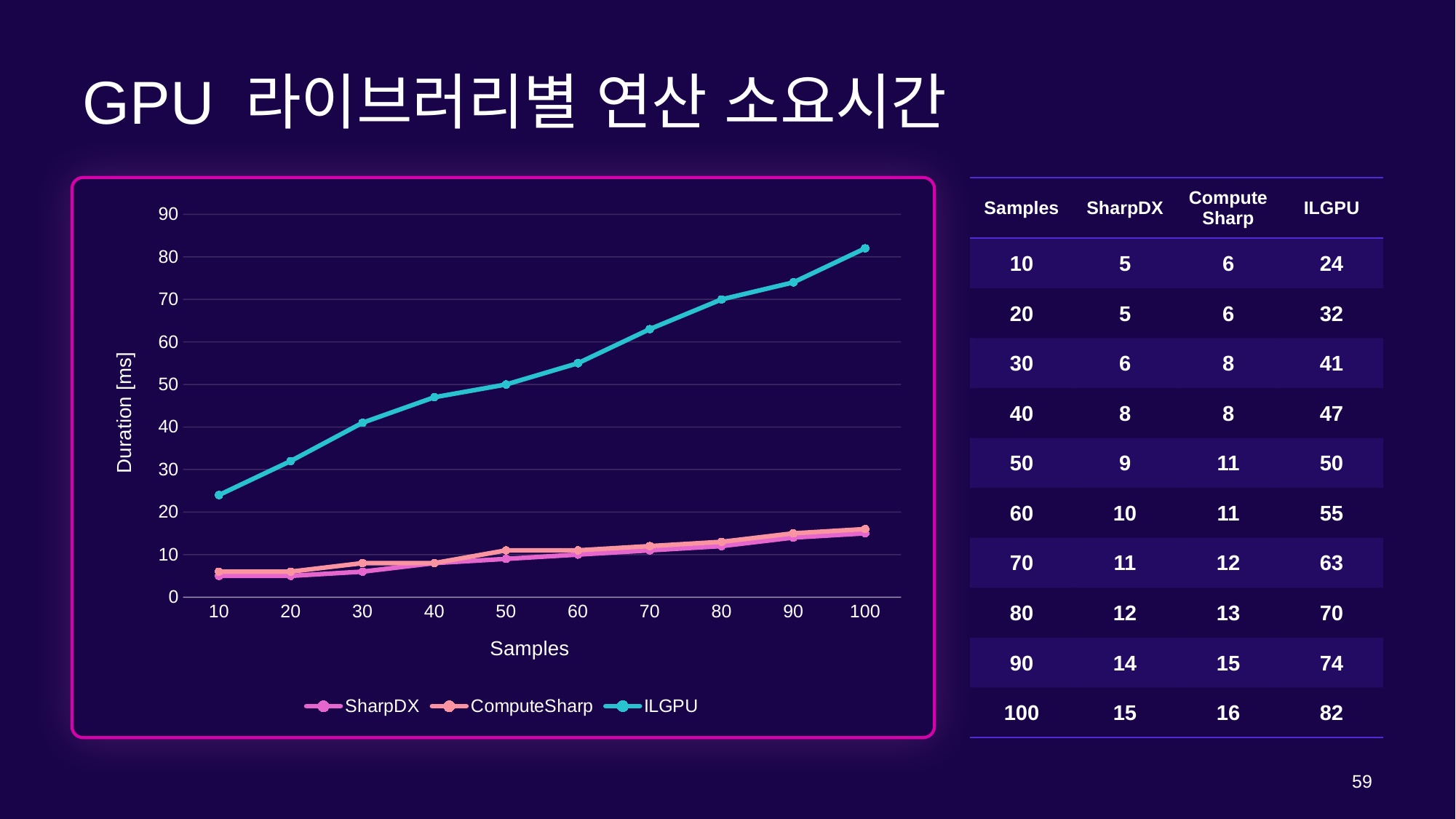

# GPU 라이브러리별 연산 소요시간

| Samples | SharpDX | ComputeSharp | ILGPU |
| --- | --- | --- | --- |
| 10 | 5 | 6 | 24 |
| 20 | 5 | 6 | 32 |
| 30 | 6 | 8 | 41 |
| 40 | 8 | 8 | 47 |
| 50 | 9 | 11 | 50 |
| 60 | 10 | 11 | 55 |
| 70 | 11 | 12 | 63 |
| 80 | 12 | 13 | 70 |
| 90 | 14 | 15 | 74 |
| 100 | 15 | 16 | 82 |

### Chart

| Category | SharpDX | ComputeSharp | ILGPU |
|---|---|---|---|
| 10 | 5.0 | 6.0 | 24.0 |
| 20 | 5.0 | 6.0 | 32.0 |
| 30 | 6.0 | 8.0 | 41.0 |
| 40 | 8.0 | 8.0 | 47.0 |
| 50 | 9.0 | 11.0 | 50.0 |
| 60 | 10.0 | 11.0 | 55.0 |
| 70 | 11.0 | 12.0 | 63.0 |
| 80 | 12.0 | 13.0 | 70.0 |
| 90 | 14.0 | 15.0 | 74.0 |
| 100 | 15.0 | 16.0 | 82.0 |
59